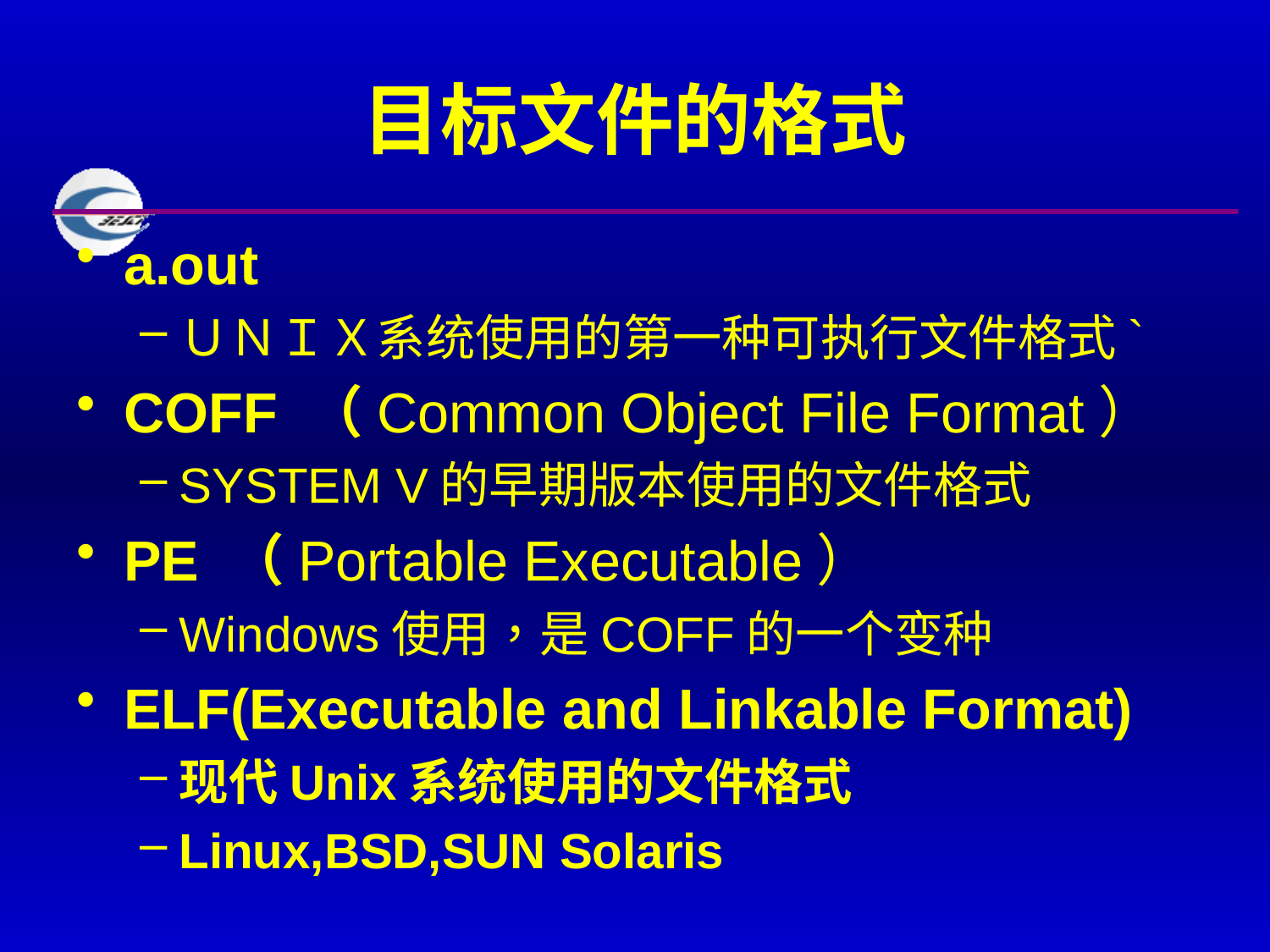

# 目标文件的格式
a.out
ＵＮＩＸ系统使用的第一种可执行文件格式`
COFF （Common Object File Format）
SYSTEM V的早期版本使用的文件格式
PE （Portable Executable）
Windows使用，是COFF的一个变种
ELF(Executable and Linkable Format)
现代Unix系统使用的文件格式
Linux,BSD,SUN Solaris